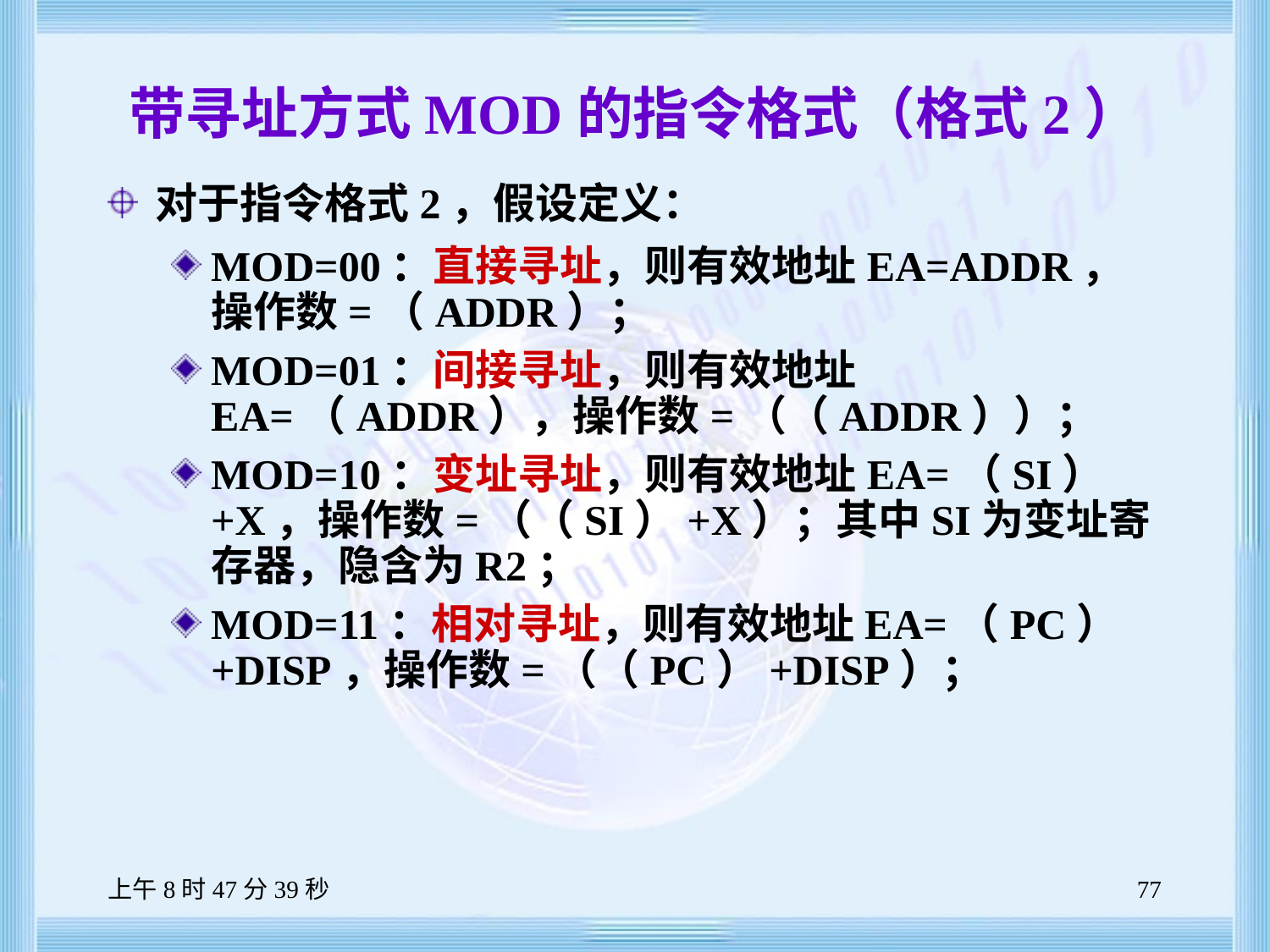

# 带寻址方式MOD的指令格式（格式2）
对于指令格式2，假设定义：
MOD=00：直接寻址，则有效地址EA=ADDR，操作数=（ADDR）；
MOD=01：间接寻址，则有效地址EA=（ADDR），操作数=（（ADDR））；
MOD=10：变址寻址，则有效地址EA=（SI）+X，操作数=（（SI）+X）；其中SI为变址寄存器，隐含为R2；
MOD=11：相对寻址，则有效地址EA=（PC）+DISP，操作数=（（PC）+DISP）；
上午8时47分39秒
77